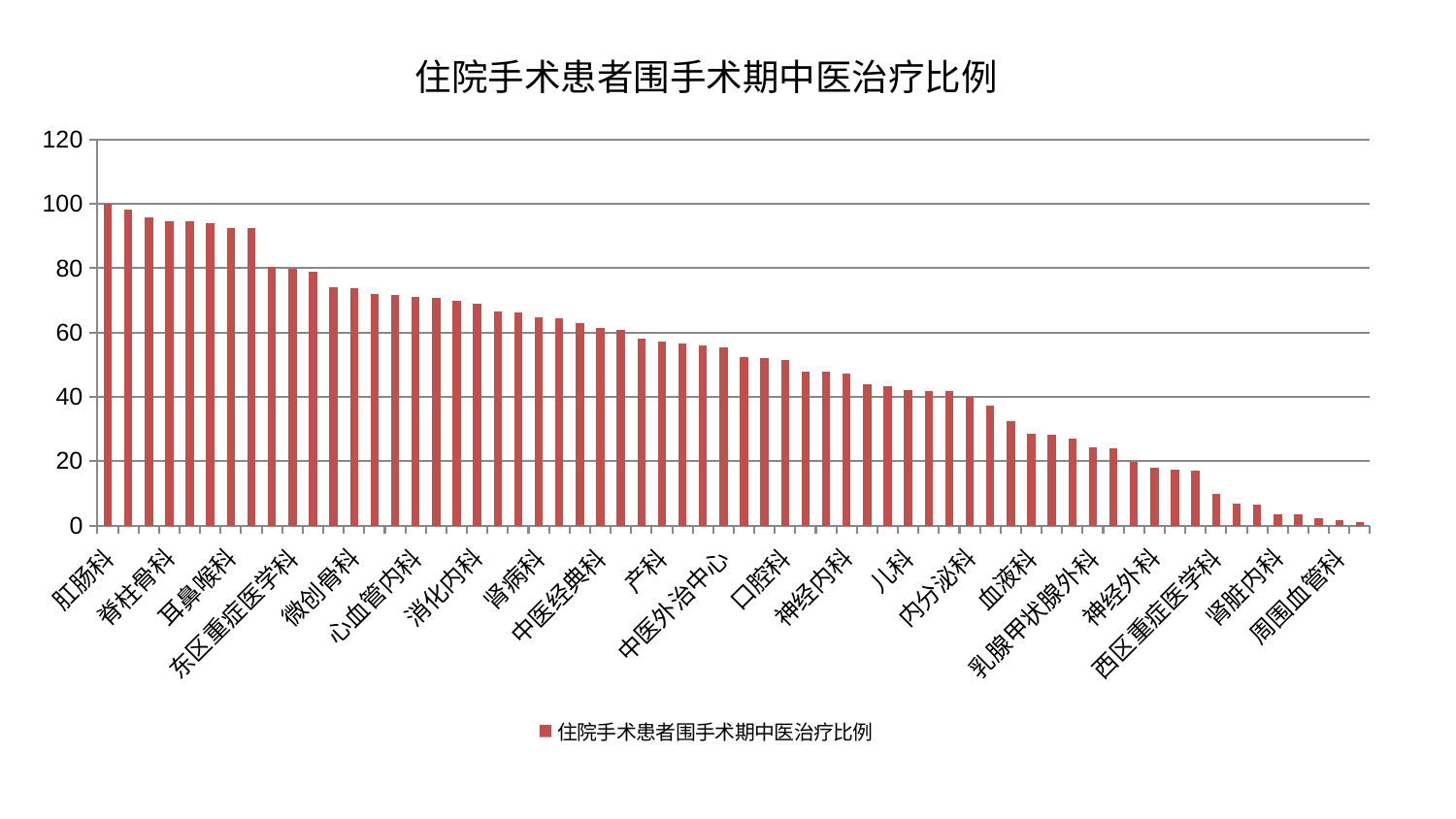

### Chart: 住院手术患者围手术期中医治疗比例

| Category | 住院手术患者围手术期中医治疗比例 |
|---|---|
| 肛肠科 | 100.0 |
| 脾胃科消化科合并 | 98.34182867627192 |
| 脑病一科 | 95.7606342542468 |
| 脊柱骨科 | 94.52220111855101 |
| 心病四科 | 94.46859335347064 |
| 康复科 | 94.02857977420143 |
| 耳鼻喉科 | 92.53694969075119 |
| 妇科 | 92.44936617760975 |
| 脑病三科 | 80.34160846445708 |
| 东区重症医学科 | 79.7042853434428 |
| 运动损伤骨科 | 79.00596201488167 |
| 风湿病科 | 74.07762649484857 |
| 微创骨科 | 73.87401859658998 |
| 小儿骨科 | 71.97902659592776 |
| 东区肾病科 | 71.80098095561861 |
| 心血管内科 | 71.02462569469004 |
| 心病一科 | 70.91068840142158 |
| 肝胆外科 | 69.86007568220877 |
| 消化内科 | 68.86245332769744 |
| 小儿推拿科 | 66.46877831028628 |
| 创伤骨科 | 66.29131497268719 |
| 肾病科 | 64.77644130681506 |
| 胸外科 | 64.38246415583606 |
| 男科 | 63.00731577554955 |
| 中医经典科 | 61.507019405822625 |
| 骨科 | 60.959661898708724 |
| 眼科 | 58.08747999292785 |
| 产科 | 57.30960567061436 |
| 泌尿外科 | 56.66349133932932 |
| 脾胃病科 | 56.107236643504734 |
| 中医外治中心 | 55.419090421601716 |
| 心病三科 | 52.43760369189078 |
| 妇科妇二科合并 | 51.932410435603046 |
| 口腔科 | 51.58688809954791 |
| 针灸科 | 47.96977527419818 |
| 皮肤科 | 47.83055173152093 |
| 神经内科 | 47.24999751172538 |
| 身心医学科 | 44.02644231429541 |
| 呼吸内科 | 43.189301723933276 |
| 儿科 | 42.127071485533996 |
| 普通外科 | 41.79812239269422 |
| 重症医学科 | 41.732973905569544 |
| 内分泌科 | 40.05607616540865 |
| 综合内科 | 37.228888569686276 |
| 美容皮肤科 | 32.43361825799799 |
| 血液科 | 28.380351845101554 |
| 关节骨科 | 28.133953094686774 |
| 妇二科 | 27.128618230479397 |
| 乳腺甲状腺外科 | 24.256731341429415 |
| 老年医学科 | 23.941398856907174 |
| 肝病科 | 19.64240395876828 |
| 神经外科 | 18.029908158870324 |
| 脑病二科 | 17.304720595405637 |
| 推拿科 | 17.078680775731254 |
| 西区重症医学科 | 9.792940207073908 |
| 显微骨科 | 6.921620549577076 |
| 心病二科 | 6.37114503337829 |
| 肾脏内科 | 3.542461116617573 |
| 肿瘤内科 | 3.5109391861033212 |
| 治未病中心 | 2.244985401932888 |
| 周围血管科 | 1.784171485106624 |
| 医院 | 0.977342592045426 |
253